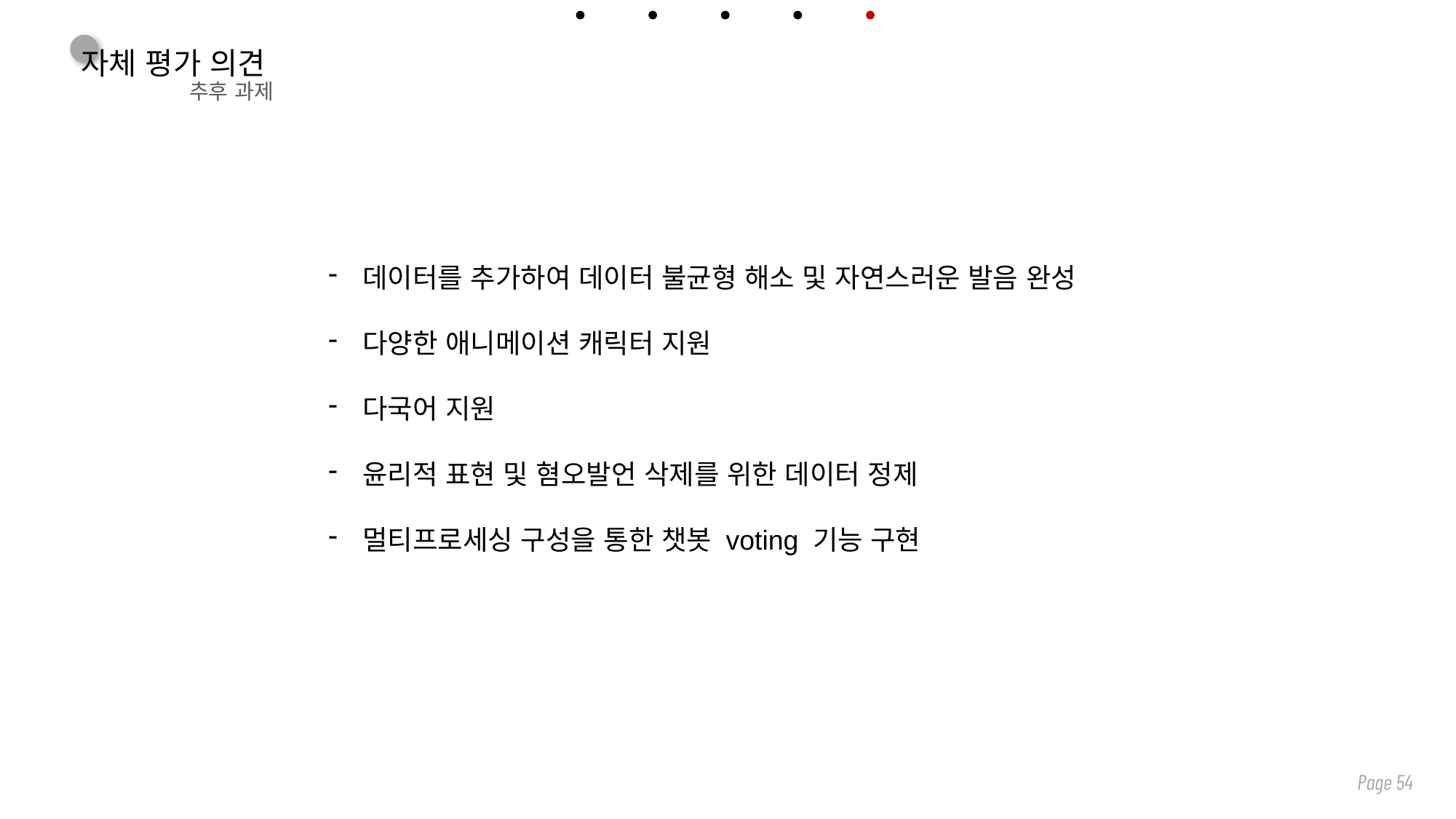

자체 평가 의견
추후 과제
데이터를 추가하여 데이터 불균형 해소 및 자연스러운 발음 완성

다양한 애니메이션 캐릭터 지원

다국어 지원

윤리적 표현 및 혐오발언 삭제를 위한 데이터 정제

멀티프로세싱 구성을 통한 챗봇 voting 기능 구현
Page 54